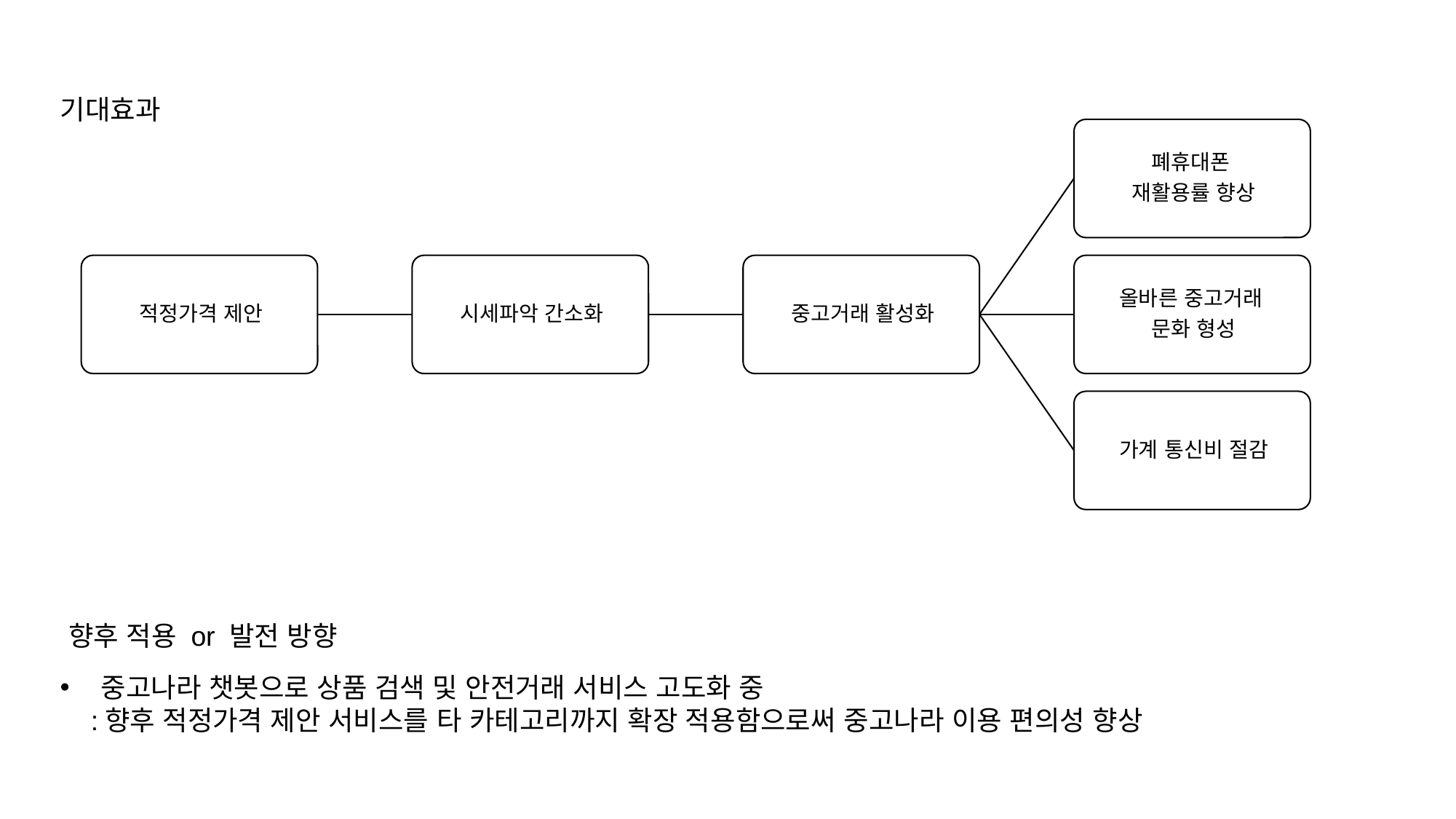

적정가격 제안

시세파악 간소화

중고거래 활성화

폐휴대폰
재활용률 향상

올바른 중고거래
문화 형성

가계 통신비 절감
기대효과
향후 적용 or 발전 방향
중고나라 챗봇으로 상품 검색 및 안전거래 서비스 고도화 중
    :향후 적정가격 제안 서비스를 타 카테고리까지 확장 적용함으로써 중고나라 이용 편의성 향상